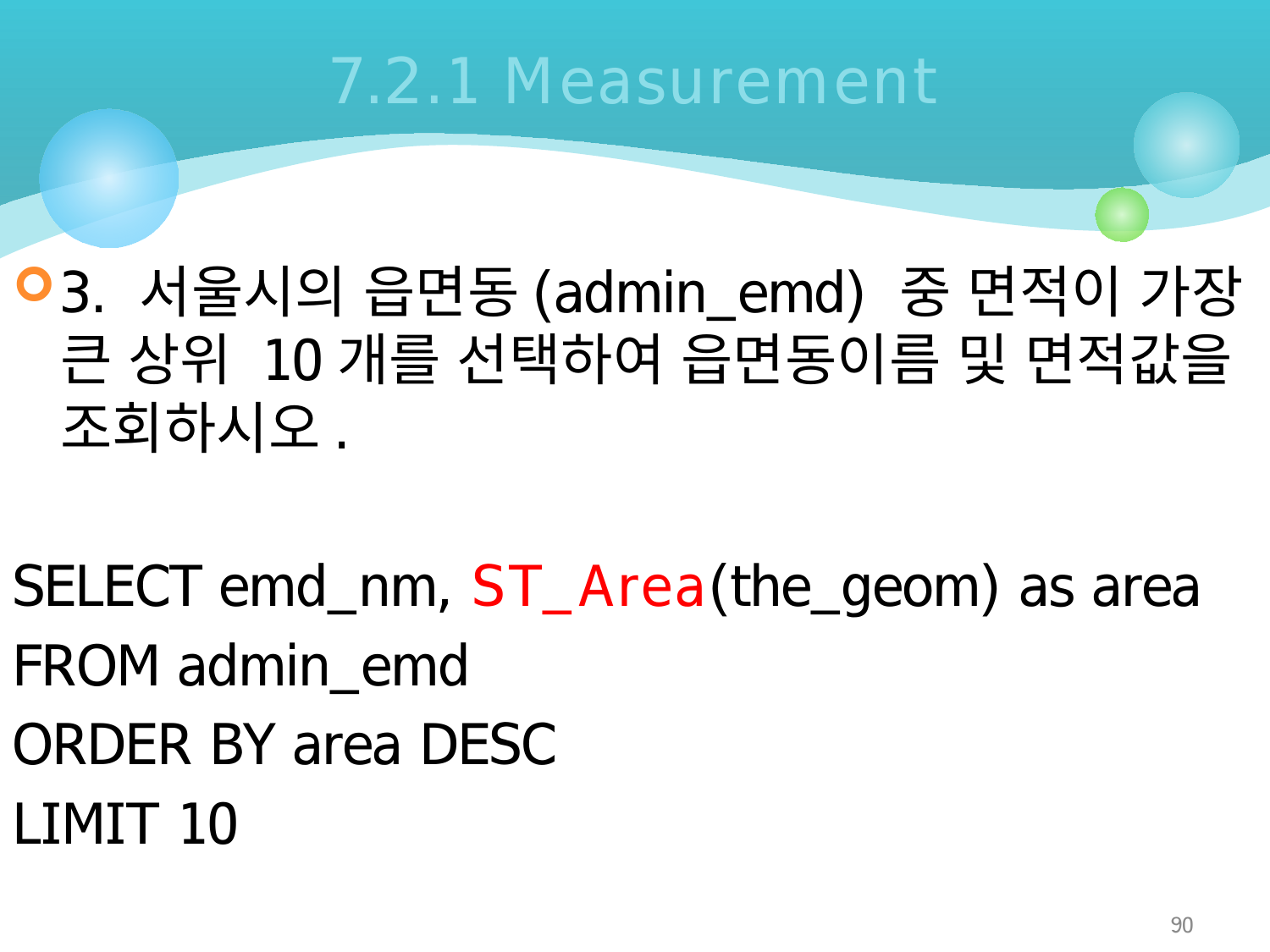

# 7.2.1 Measurement
3. 서울시의 읍면동(admin_emd) 중 면적이 가장 큰 상위 10개를 선택하여 읍면동이름 및 면적값을 조회하시오.

SELECT emd_nm, ST_Area(the_geom) as area
FROM admin_emd
ORDER BY area DESC
LIMIT 10
90